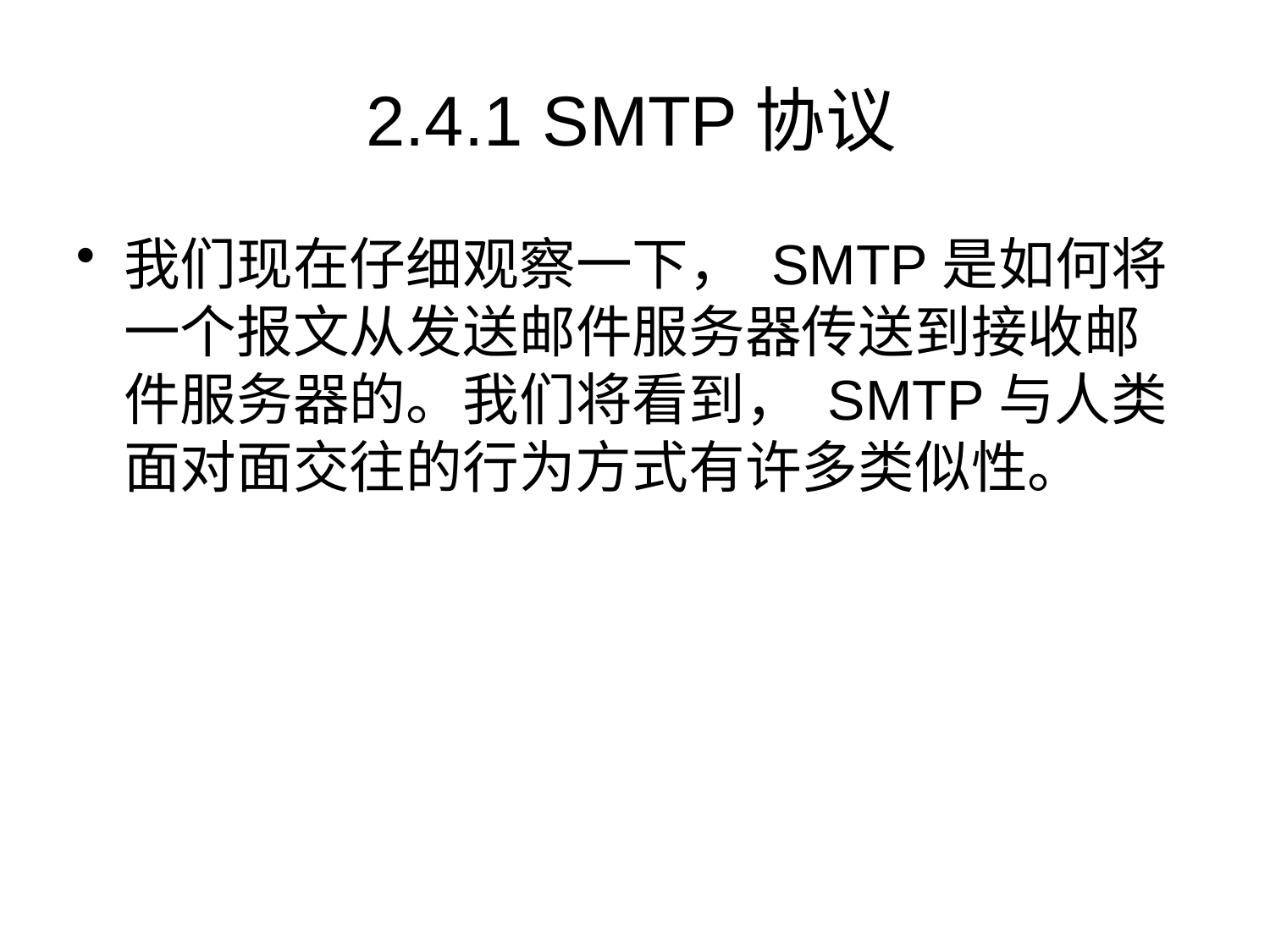

# 2.4.1 SMTP协议
我们现在仔细观察一下， SMTP是如何将一个报文从发送邮件服务器传送到接收邮件服务器的。我们将看到， SMTP与人类面对面交往的行为方式有许多类似性。